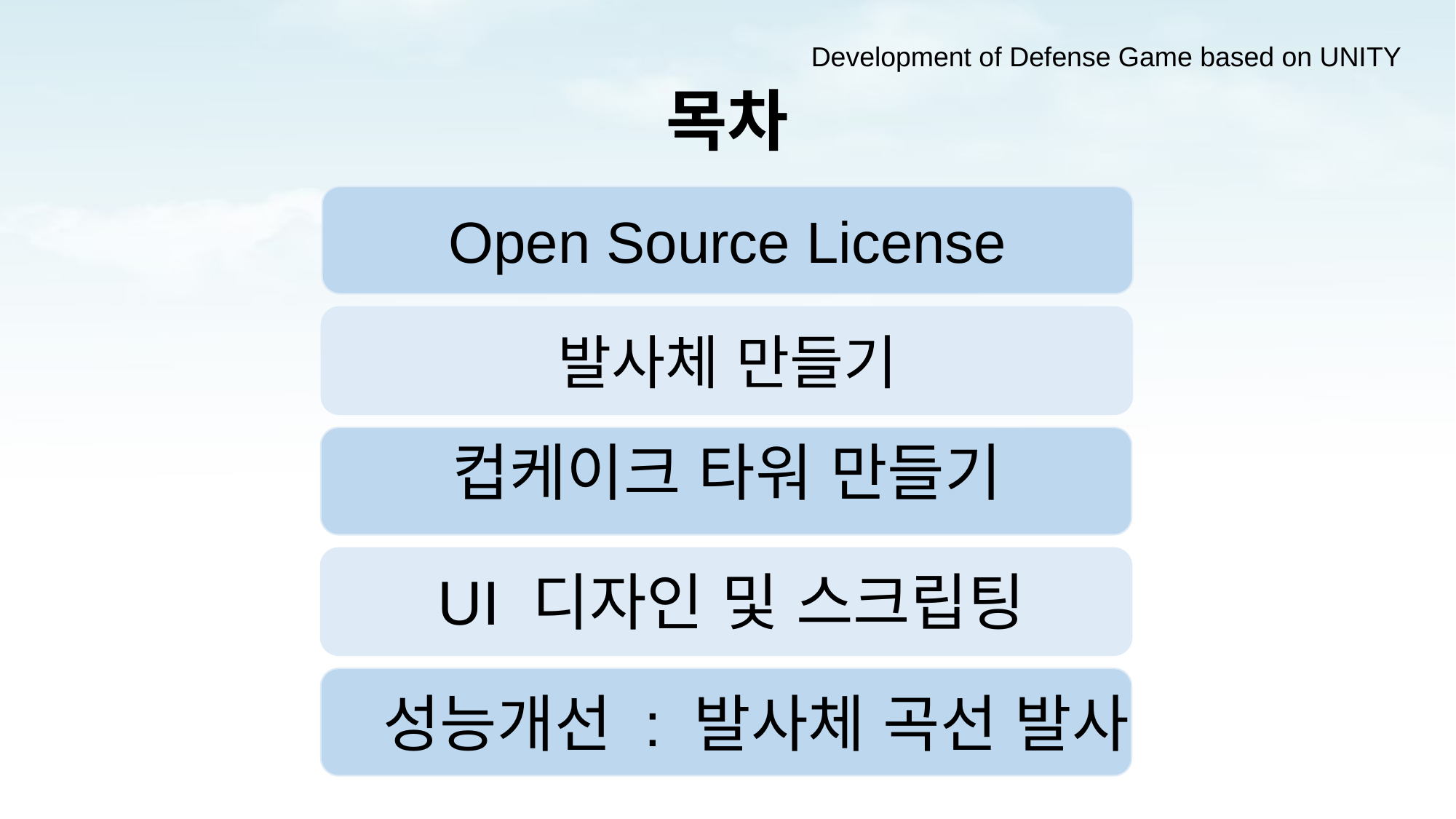

Development of Defense Game based on UNITY
# 목차

Open Source License

발사체 만들기

컵케이크 타워 만들기

UI 디자인 및 스크립팅

성능개선 : 발사체 곡선 발사